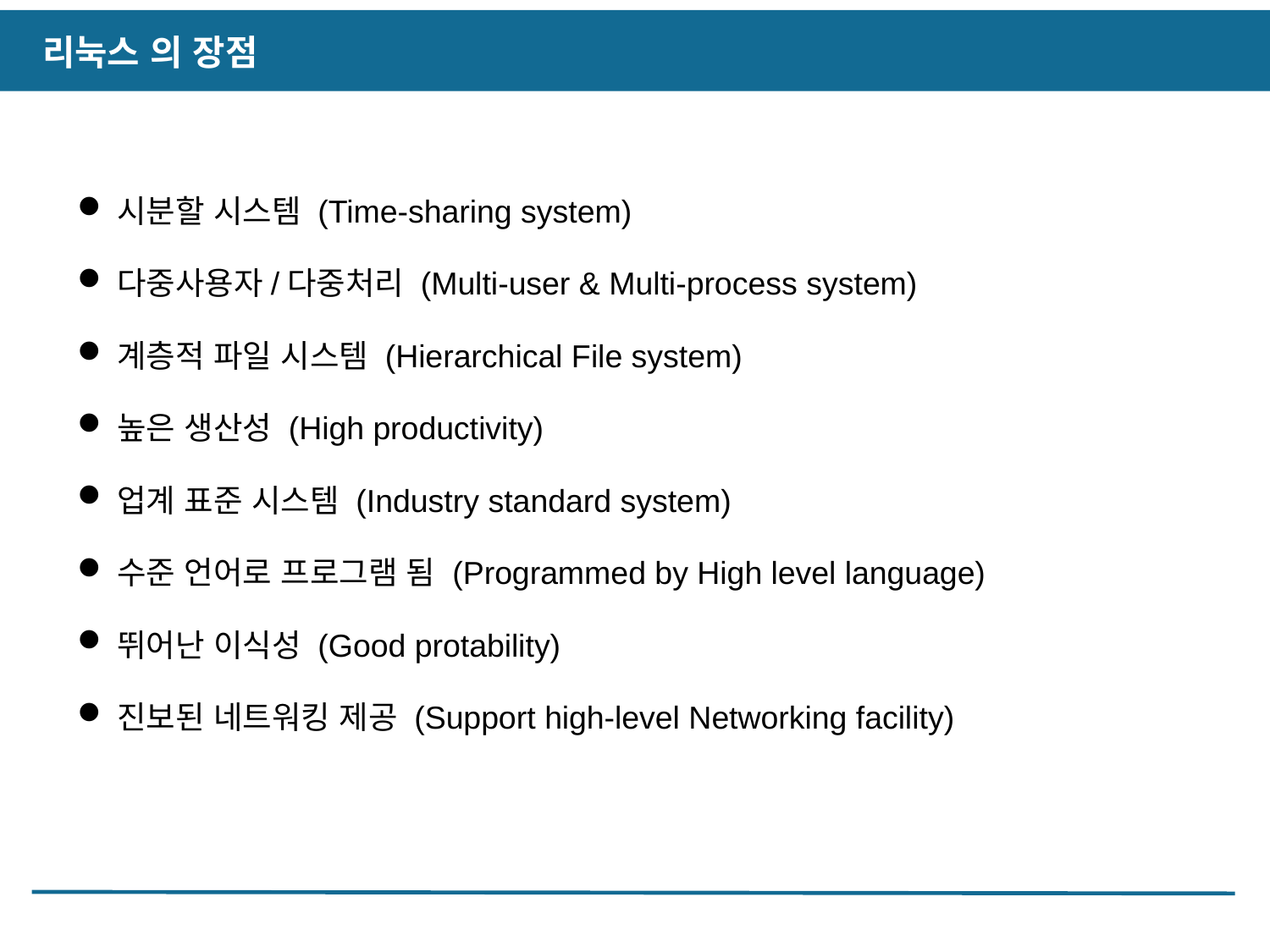

리눅스 의 장점
시분할 시스템 (Time-sharing system)
다중사용자/다중처리 (Multi-user & Multi-process system)
계층적 파일 시스템 (Hierarchical File system)
높은 생산성 (High productivity)
업계 표준 시스템 (Industry standard system)
수준 언어로 프로그램 됨 (Programmed by High level language)
뛰어난 이식성 (Good protability)
진보된 네트워킹 제공 (Support high-level Networking facility)